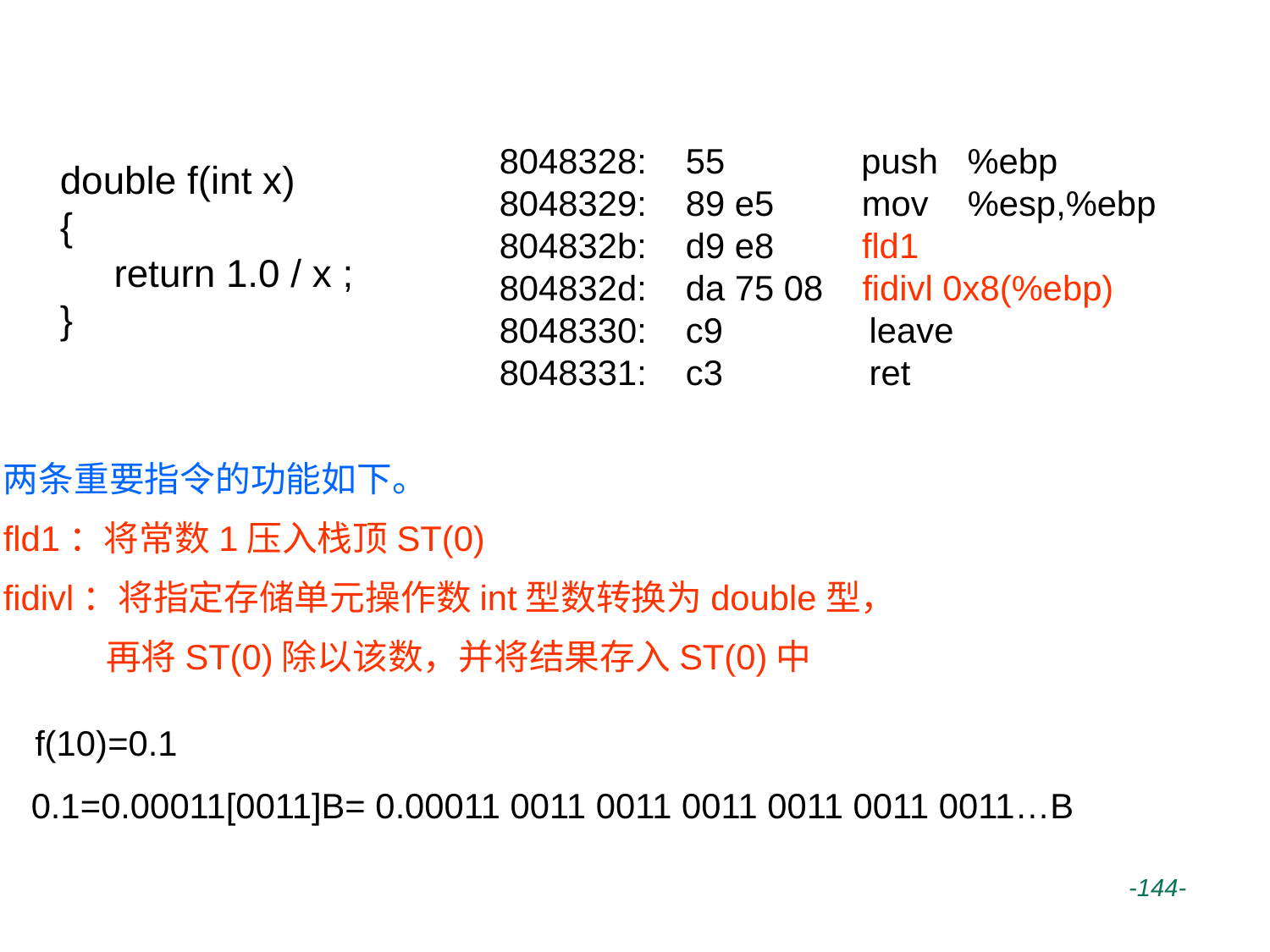

# IA-32浮点操作举例（自学）
8048328:    55              push   %ebp
8048329:    89 e5         mov    %esp,%ebp
804832b:    d9 e8         fld1
804832d:    da 75 08    fidivl 0x8(%ebp)
8048330:    c9               leave
8048331:    c3               ret
double f(int x)
{
     return 1.0 / x ;
}
两条重要指令的功能如下。
fld1：将常数1压入栈顶ST(0)
fidivl：将指定存储单元操作数int型数转换为double型，
            再将ST(0)除以该数，并将结果存入ST(0)中
f(10)=0.1
0.1=0.00011[0011]B= 0.00011 0011 0011 0011 0011 0011 0011…B
 -144-